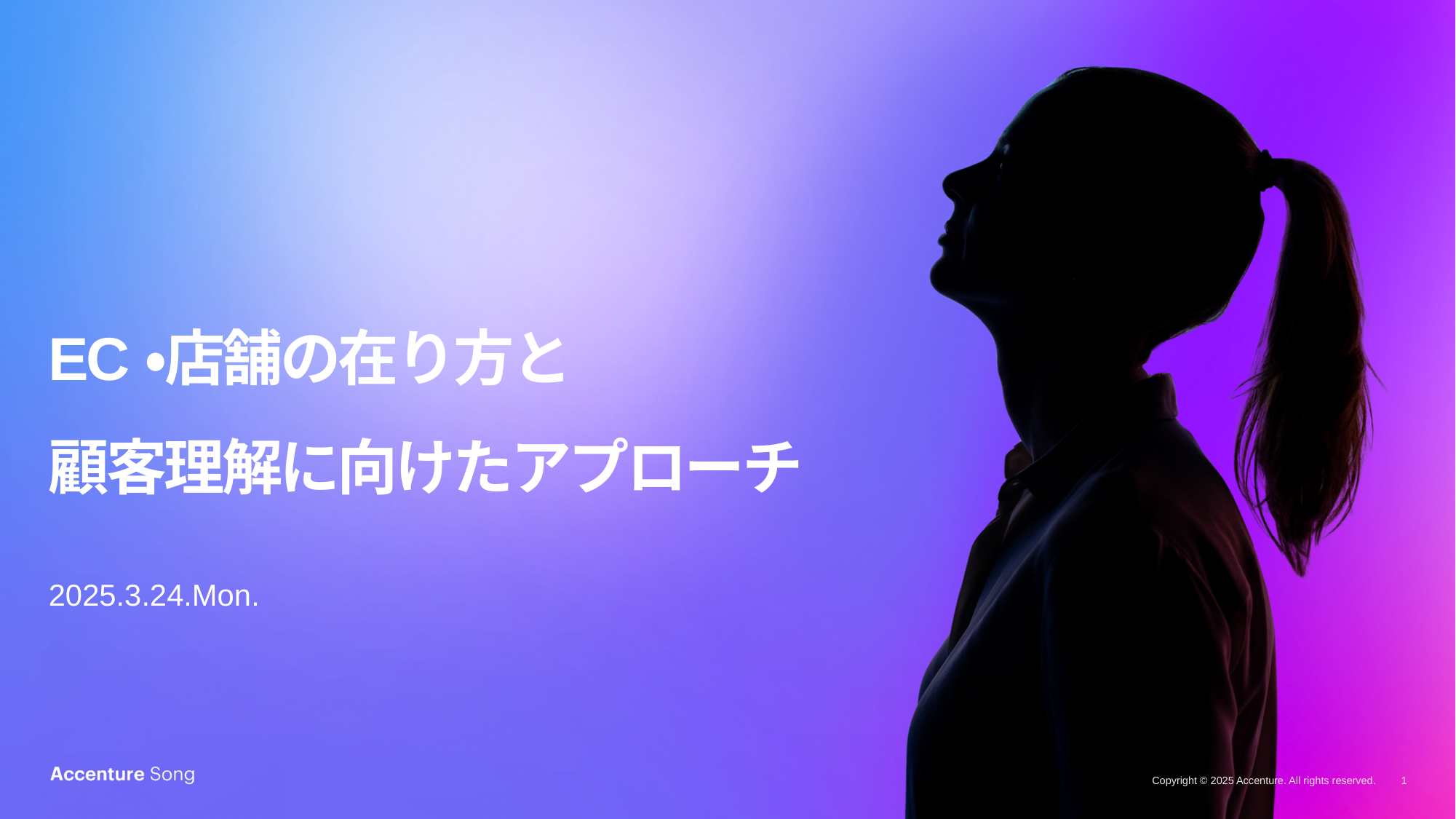

EC・店舗の在り方と
顧客理解に向けたアプローチ
2025.3.24.Mon.
Copyright © 2025 Accenture. All rights reserved.
1